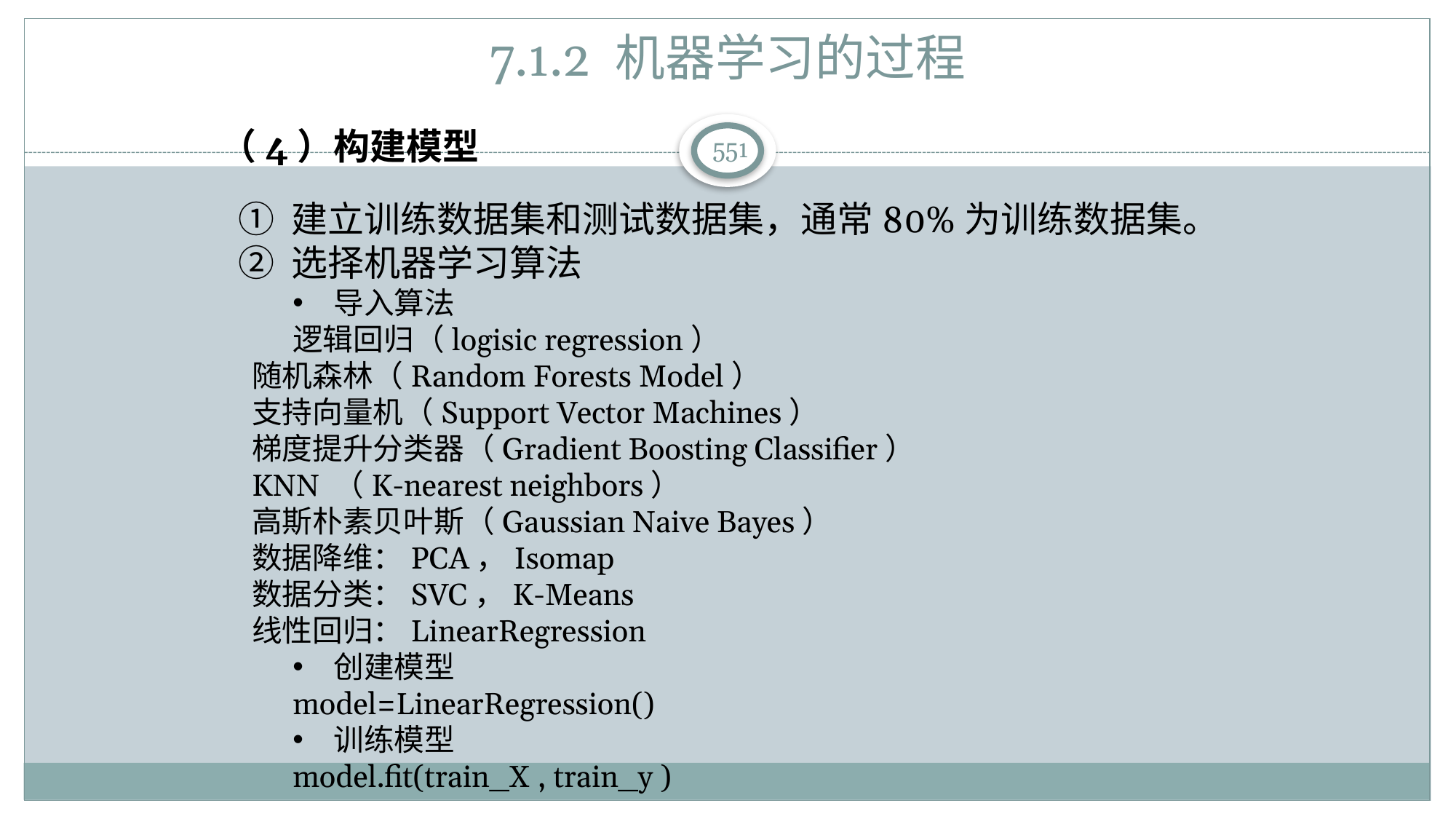

# 7.1.2 机器学习的过程
（4）构建模型
① 建立训练数据集和测试数据集，通常80%为训练数据集。
② 选择机器学习算法
导入算法
逻辑回归（logisic regression）
随机森林（Random Forests Model）
支持向量机（Support Vector Machines）
梯度提升分类器（Gradient Boosting Classifier）
KNN （K-nearest neighbors）
高斯朴素贝叶斯（Gaussian Naive Bayes）
数据降维：PCA，Isomap
数据分类：SVC，K-Means
线性回归：LinearRegression
创建模型
model=LinearRegression()
训练模型
model.fit(train_X , train_y )
551